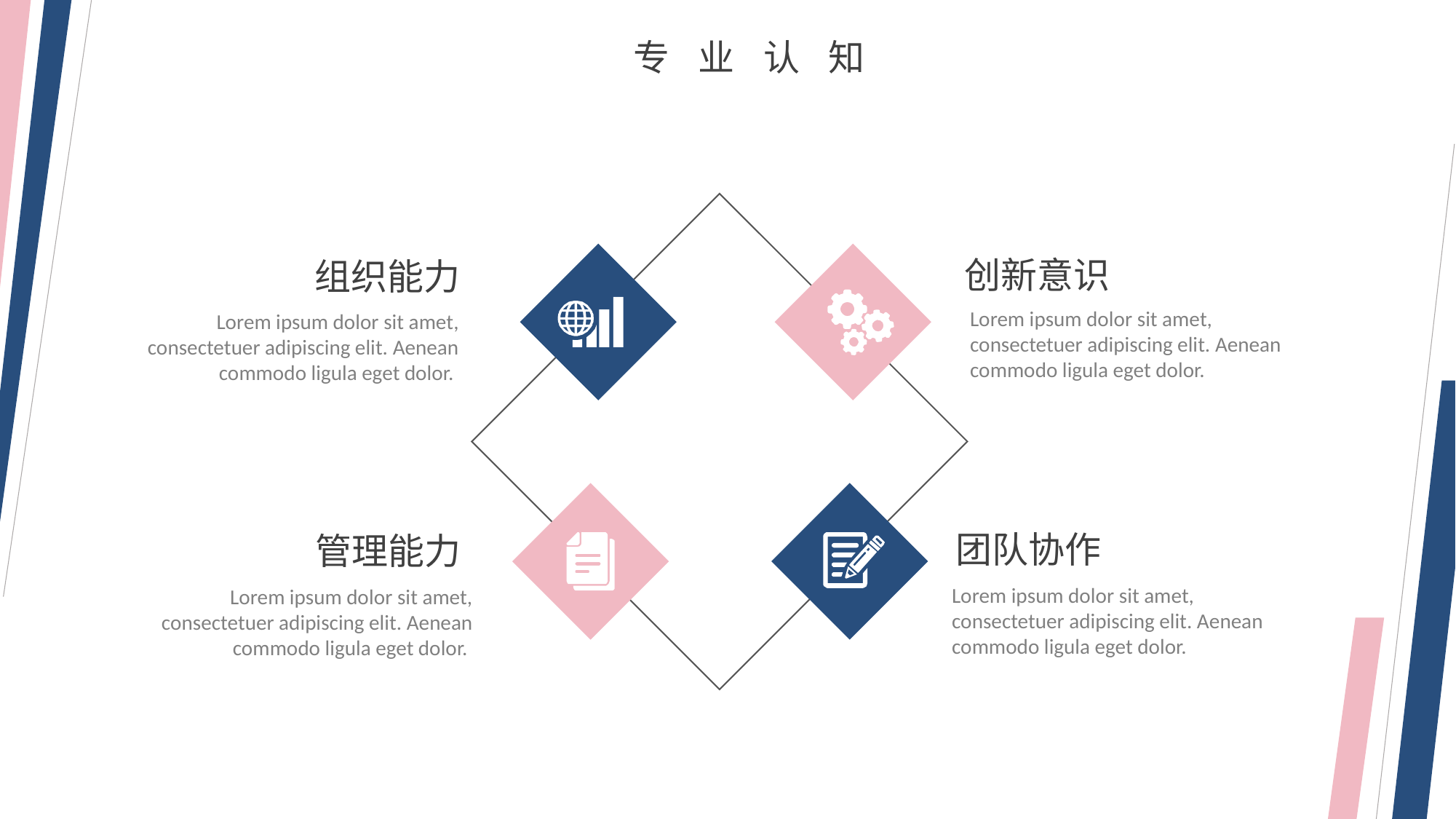

专业认知

创新意识
组织能力

Lorem ipsum dolor sit amet, consectetuer adipiscing elit. Aenean commodo ligula eget dolor.
Lorem ipsum dolor sit amet, consectetuer adipiscing elit. Aenean commodo ligula eget dolor.

团队协作
管理能力

Lorem ipsum dolor sit amet, consectetuer adipiscing elit. Aenean commodo ligula eget dolor.
Lorem ipsum dolor sit amet, consectetuer adipiscing elit. Aenean commodo ligula eget dolor.